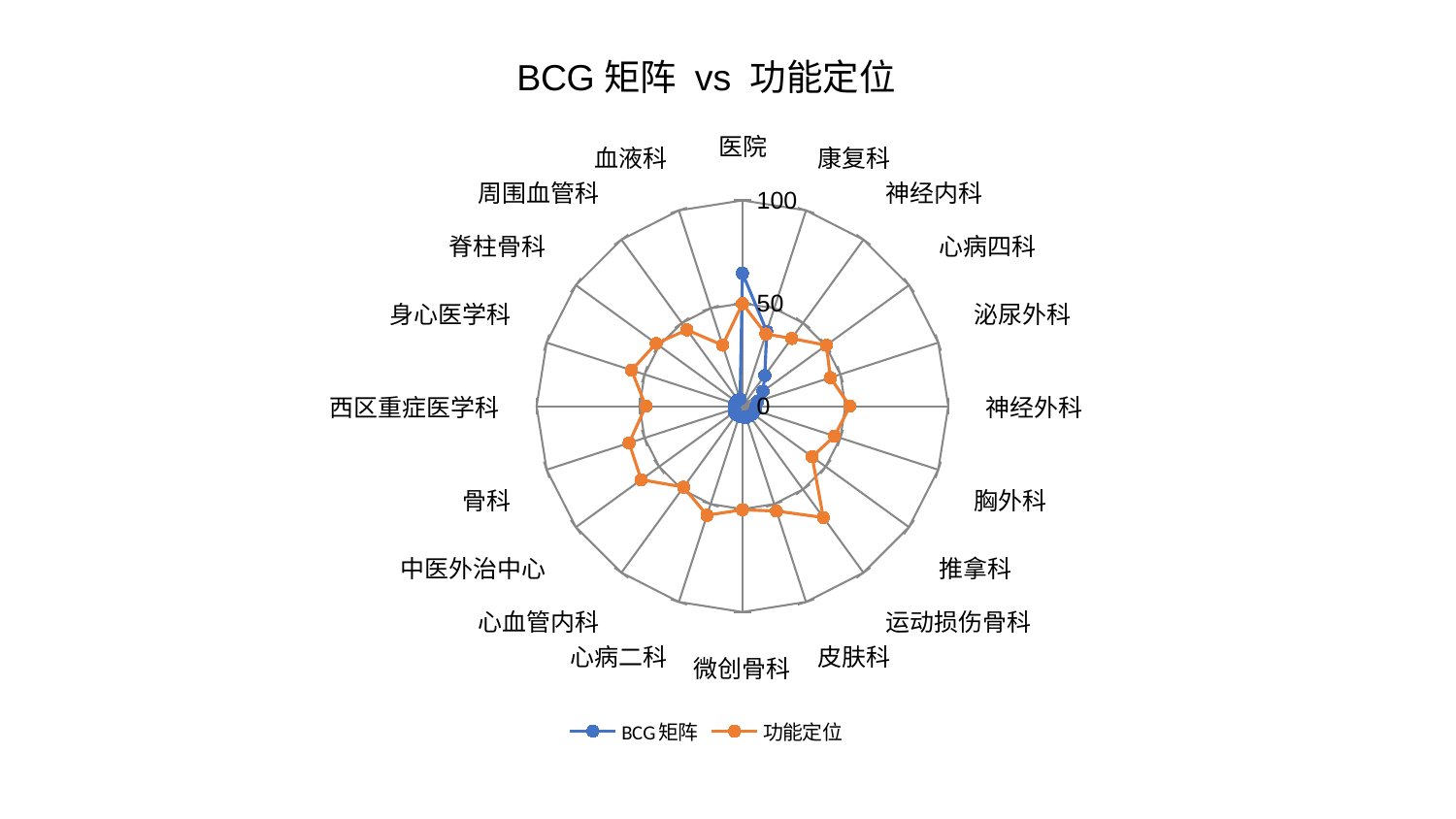

### Chart: BCG矩阵 vs 功能定位

| Category | BCG矩阵 | 功能定位 |
|---|---|---|
| 医院 | 64.6477631077749 | 49.85979379943576 |
| 康复科 | 38.200662307001664 | 36.873828942095464 |
| 神经内科 | 18.49075069788878 | 40.70454701381006 |
| 心病四科 | 12.324460332310816 | 50.3890314627235 |
| 泌尿外科 | 7.727003909481471 | 44.9291808148127 |
| 神经外科 | 6.535404322755656 | 52.20899970834698 |
| 胸外科 | 6.493880972972452 | 47.03228414051724 |
| 推拿科 | 6.222508450473654 | 41.86143953191208 |
| 运动损伤骨科 | 5.90291191076154 | 66.8668696316368 |
| 皮肤科 | 5.871998087199532 | 53.57828770513224 |
| 微创骨科 | 5.27614411971966 | 50.33077367755977 |
| 心病二科 | 5.073826646553044 | 55.72457682494343 |
| 心血管内科 | 5.0317917820173195 | 48.606834902872876 |
| 中医外治中心 | 4.76659712595322 | 60.78081138442299 |
| 骨科 | 4.008932336588046 | 57.87971814171731 |
| 西区重症医学科 | 3.999814253929579 | 46.938984629066645 |
| 身心医学科 | 3.945162216188505 | 56.6185375064674 |
| 脊柱骨科 | 3.7561294610432046 | 51.85145388470305 |
| 周围血管科 | 3.672507013212267 | 45.84904475621857 |
| 血液科 | 3.653705720855611 | 31.169359686330374 |
79